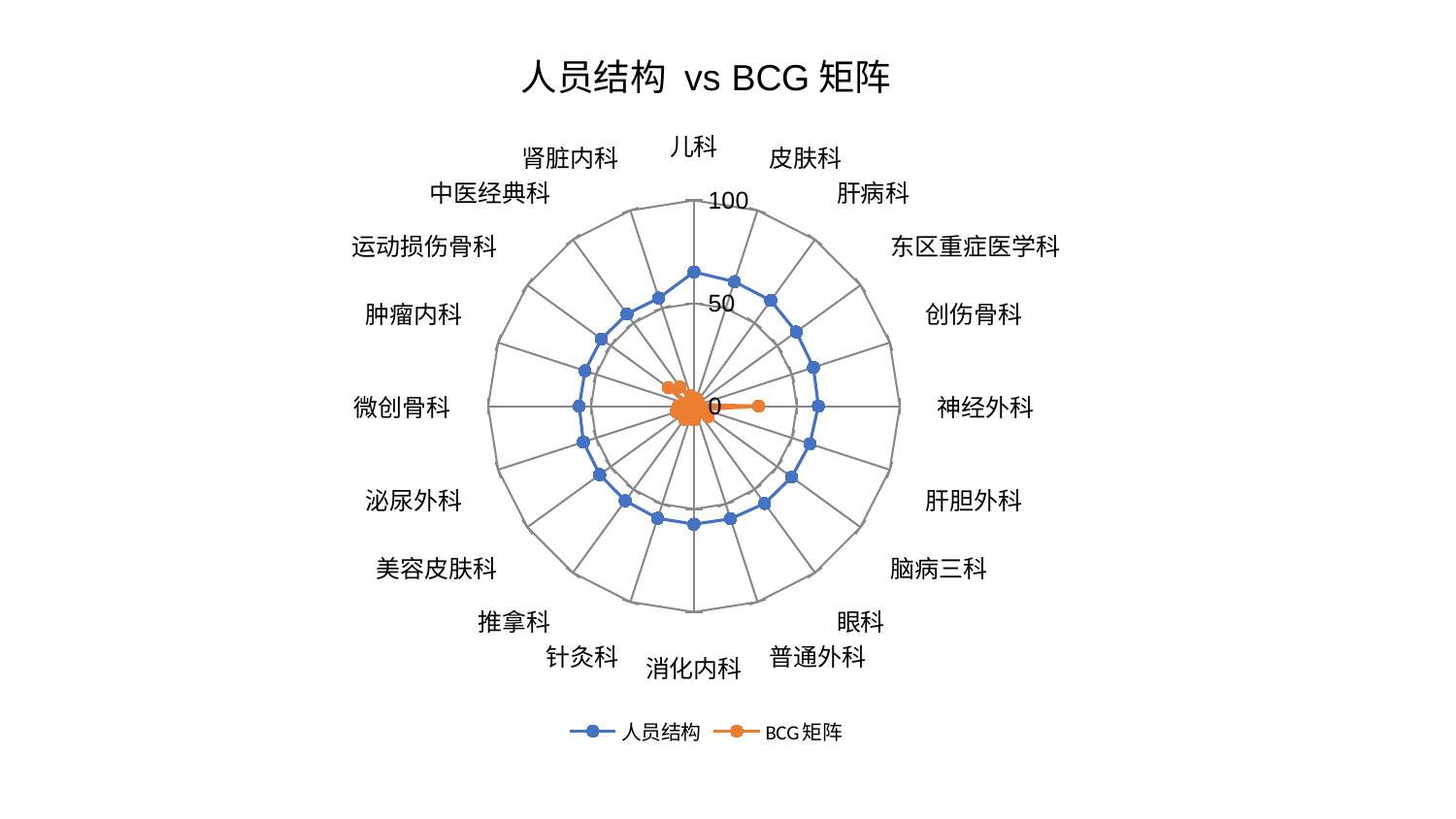

### Chart: 人员结构 vs BCG矩阵

| Category | 人员结构 | BCG矩阵 |
|---|---|---|
| 儿科 | 65.22529078334098 | 2.557218525874203 |
| 皮肤科 | 63.62489274397157 | 3.770905936838845 |
| 肝病科 | 63.48302702615847 | 3.1835833852910205 |
| 东区重症医学科 | 61.395771189354726 | 1.0753739781283755 |
| 创伤骨科 | 61.03773507161047 | 2.9444017468182224 |
| 神经外科 | 60.43887203183489 | 31.462606449783298 |
| 肝胆外科 | 59.21359774269 | 5.245457303242757 |
| 脑病三科 | 58.658761859246525 | 8.545106777059587 |
| 眼科 | 58.43898497938731 | 4.0591976193453725 |
| 普通外科 | 57.52791396693286 | 2.019381803700934 |
| 消化内科 | 57.33601203327537 | 6.720812841260616 |
| 针灸科 | 57.279209112034884 | 2.719390939598586 |
| 推拿科 | 56.78219214459511 | 7.809833854776396 |
| 美容皮肤科 | 56.57287242109629 | 4.517621271991552 |
| 泌尿外科 | 56.46838891074766 | 9.150655061840142 |
| 微创骨科 | 55.73102082262332 | 7.6666043522934055 |
| 肿瘤内科 | 55.668714518172585 | 4.655100918497282 |
| 运动损伤骨科 | 55.543916394755534 | 15.408085295421557 |
| 中医经典科 | 55.34679926678401 | 11.47700917388848 |
| 肾脏内科 | 55.24096475837393 | 5.23348317482697 |
29